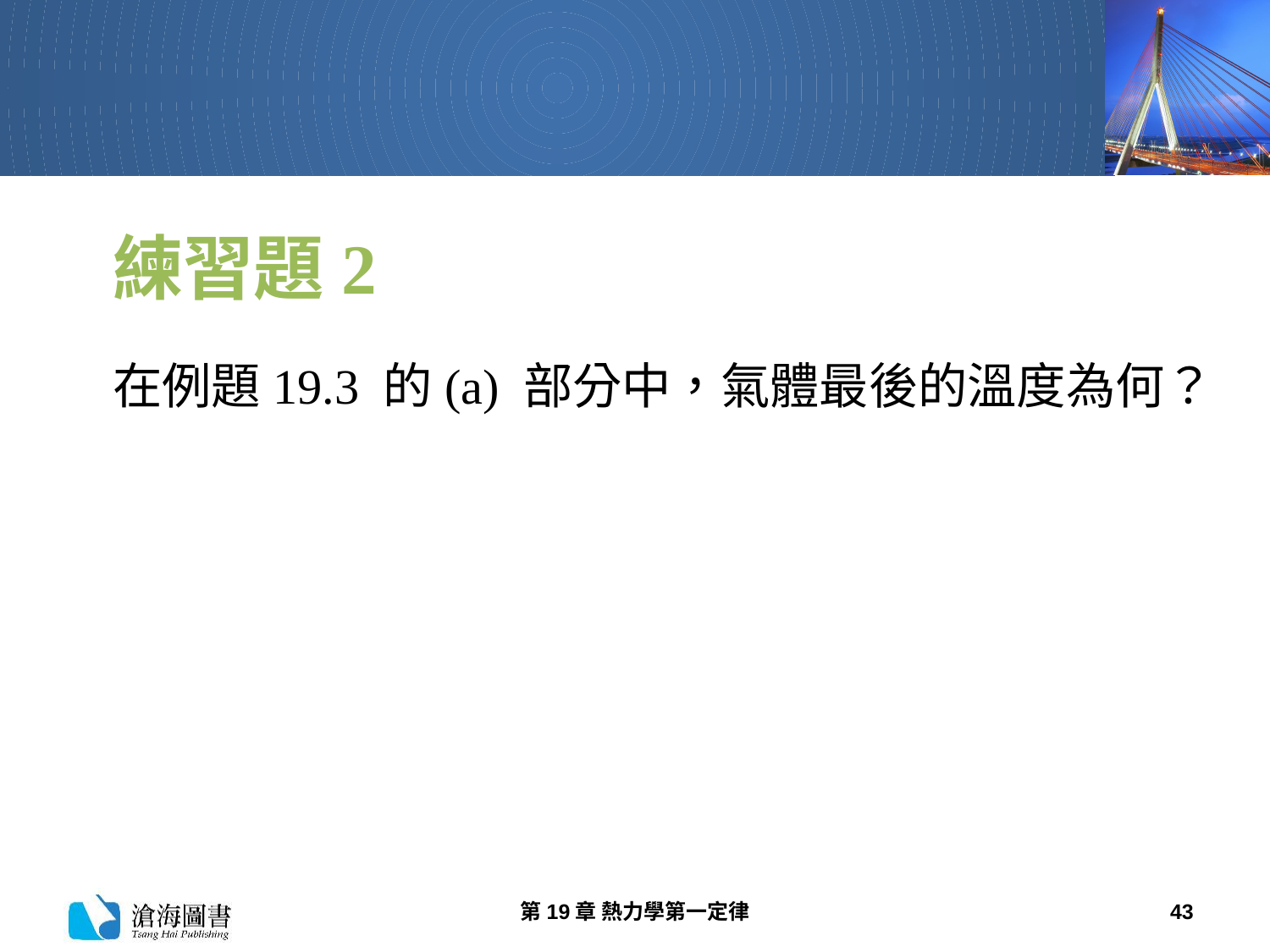

# 練習題2
在例題19.3 的(a) 部分中，氣體最後的溫度為何？

第19章 熱力學第一定律
43